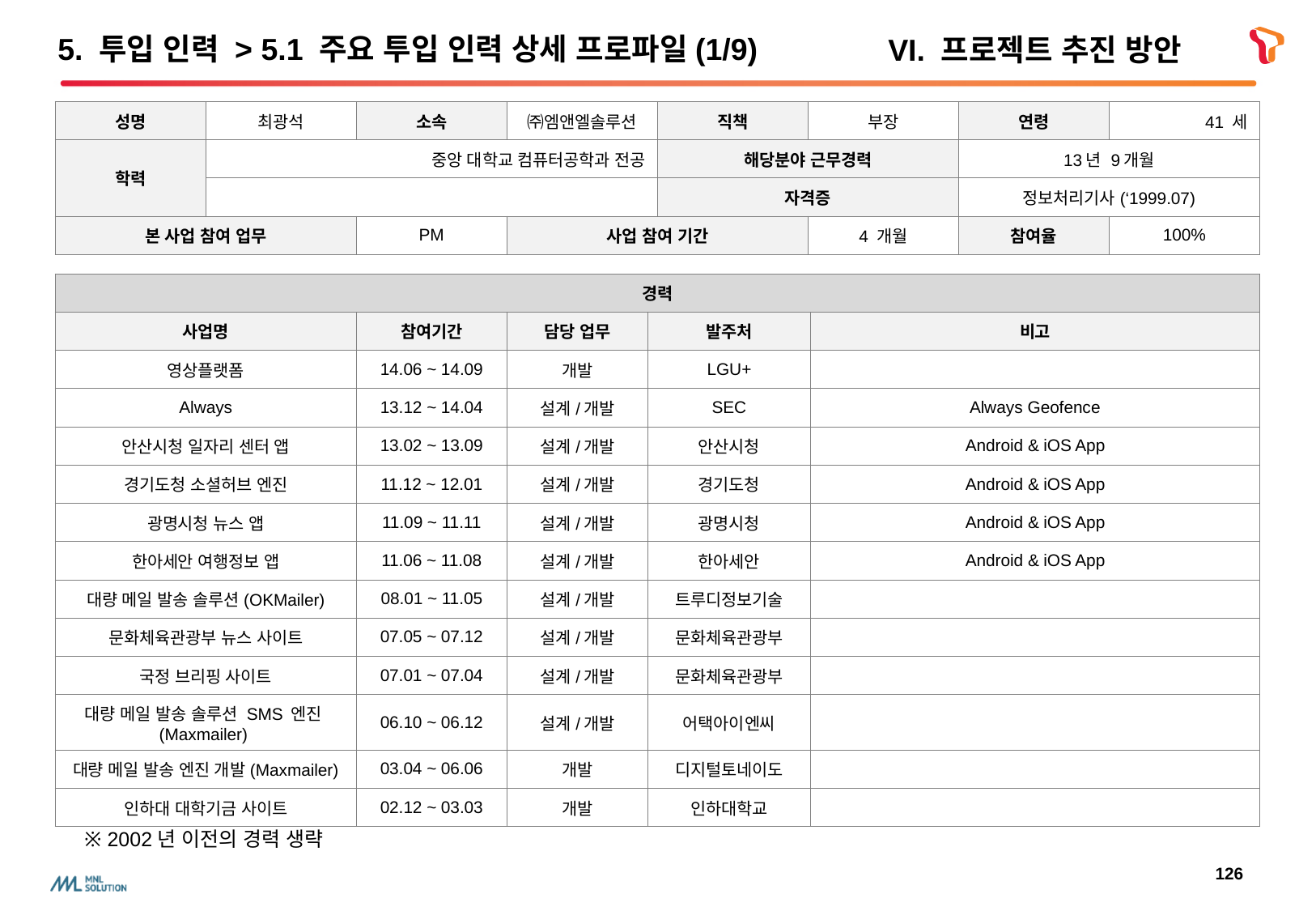

# 5. 투입 인력 > 5.1 주요 투입 인력 상세 프로파일(1/9)
VI. 프로젝트 추진 방안
| 성명 | 최광석 | 소속 | ㈜엠앤엘솔루션 | 직책 | 부장 | 연령 | 41 세 |
| --- | --- | --- | --- | --- | --- | --- | --- |
| 학력 | 중앙 대학교 컴퓨터공학과 전공 |  |  | 해당분야 근무경력 |  | 13년 9개월 |  |
|  |  |  |  | 자격증 |  | 정보처리기사(‘1999.07) |  |
| 본 사업 참여 업무 |  | PM | 사업 참여 기간 |  | 4 개월 | 참여율 | 100% |
| 경력 |  |  |  |  |
| --- | --- | --- | --- | --- |
| 사업명 | 참여기간 | 담당 업무 | 발주처 | 비고 |
| 영상플랫폼 | 14.06 ~ 14.09 | 개발 | LGU+ |  |
| Always | 13.12 ~ 14.04 | 설계/개발 | SEC | Always Geofence |
| 안산시청 일자리 센터 앱 | 13.02 ~ 13.09 | 설계/개발 | 안산시청 | Android & iOS App |
| 경기도청 소셜허브 엔진 | 11.12 ~ 12.01 | 설계/개발 | 경기도청 | Android & iOS App |
| 광명시청 뉴스 앱 | 11.09 ~ 11.11 | 설계/개발 | 광명시청 | Android & iOS App |
| 한아세안 여행정보 앱 | 11.06 ~ 11.08 | 설계/개발 | 한아세안 | Android & iOS App |
| 대량 메일 발송 솔루션(OKMailer) | 08.01 ~ 11.05 | 설계/개발 | 트루디정보기술 |  |
| 문화체육관광부 뉴스 사이트 | 07.05 ~ 07.12 | 설계/개발 | 문화체육관광부 |  |
| 국정 브리핑 사이트 | 07.01 ~ 07.04 | 설계/개발 | 문화체육관광부 |  |
| 대량 메일 발송 솔루션 SMS 엔진(Maxmailer) | 06.10 ~ 06.12 | 설계/개발 | 어택아이엔씨 |  |
| 대량 메일 발송 엔진 개발(Maxmailer) | 03.04 ~ 06.06 | 개발 | 디지털토네이도 |  |
| 인하대 대학기금 사이트 | 02.12 ~ 03.03 | 개발 | 인하대학교 |  |
※ 2002년 이전의 경력 생략